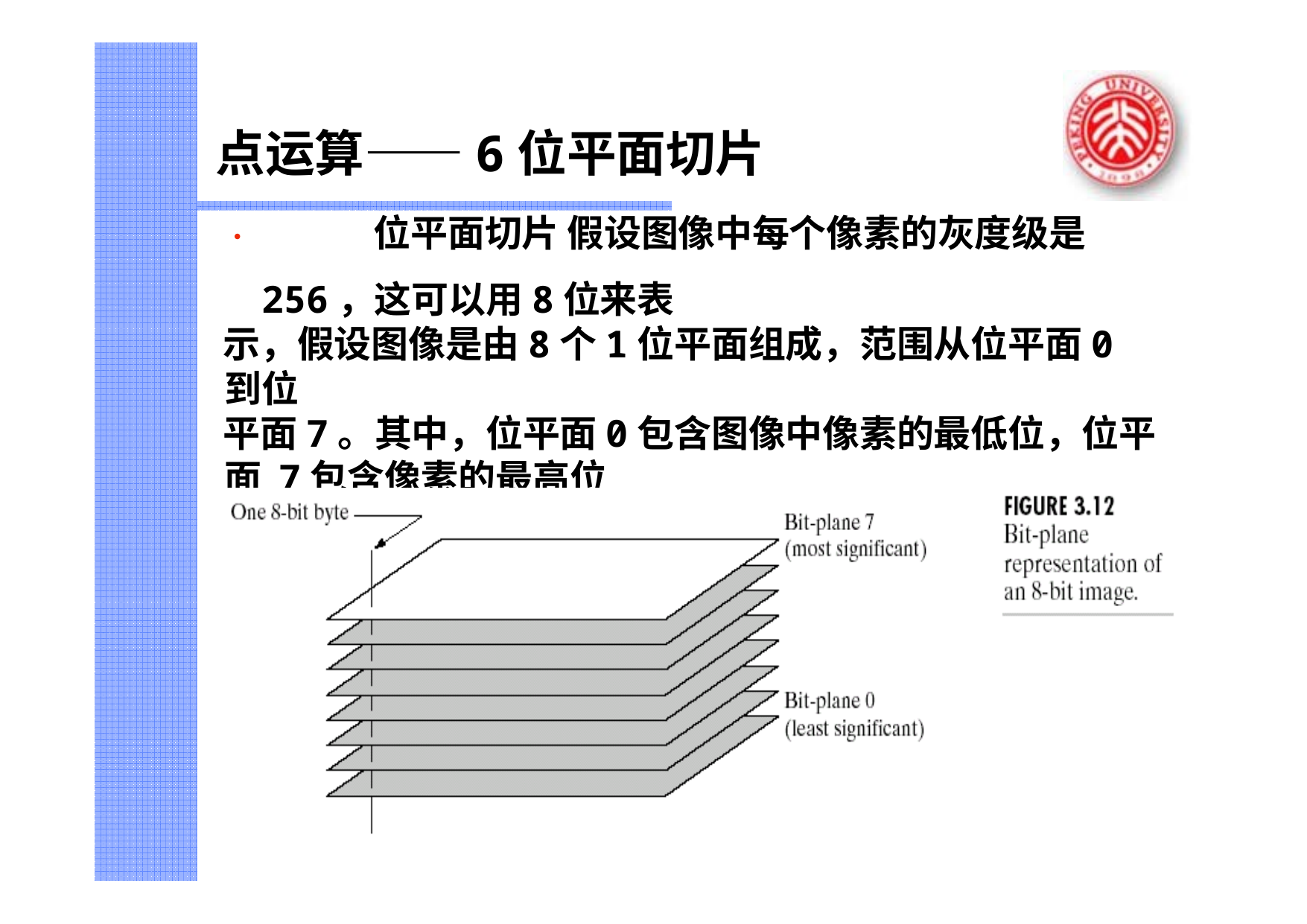

# 点运算——6位平面切片
•		位平面切片 假设图像中每个像素的灰度级是256，这可以用8位来表
示，假设图像是由8个1位平面组成，范围从位平面0到位
平面7。其中，位平面0包含图像中像素的最低位，位平面 7包含像素的最高位